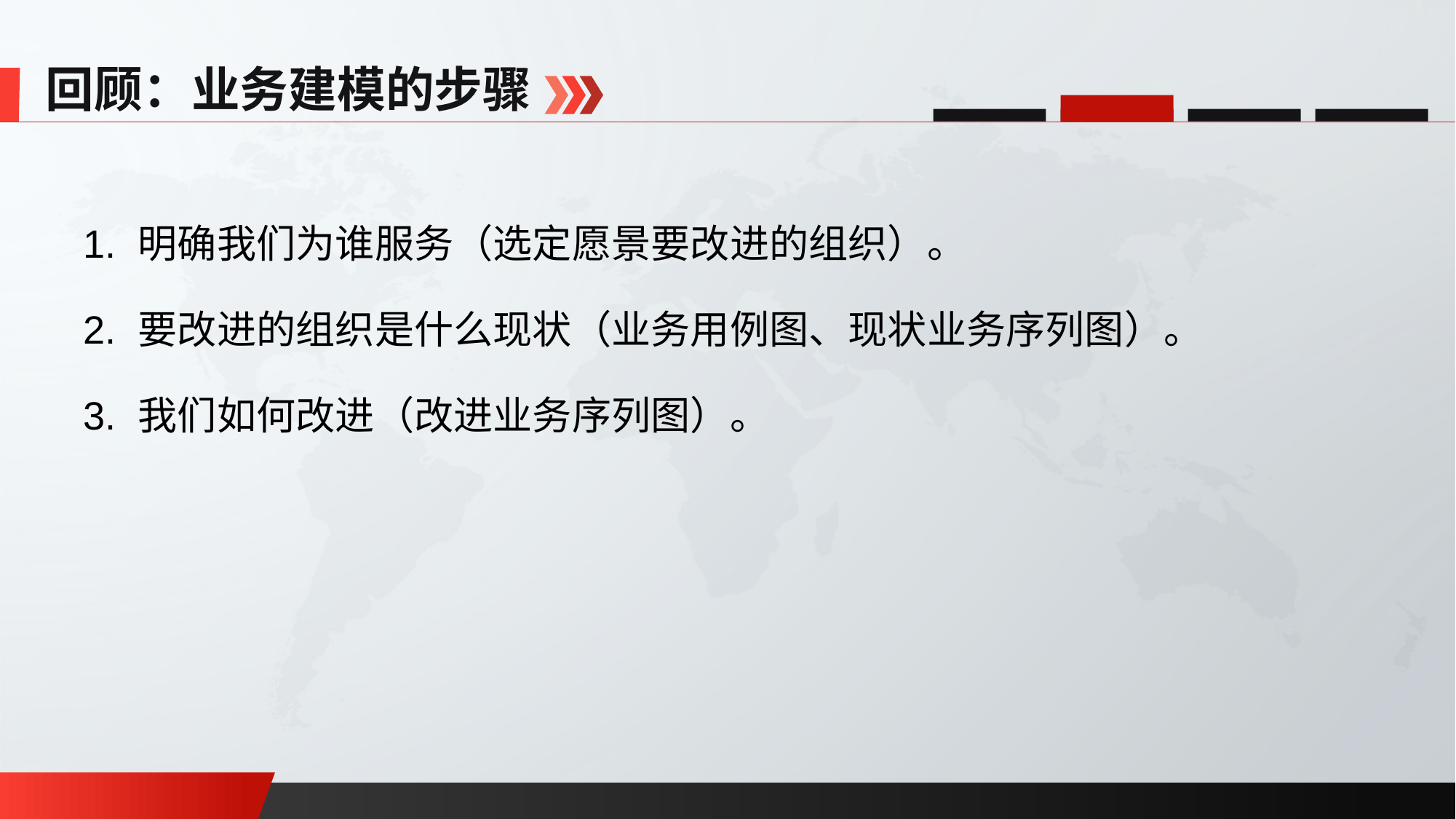

回顾：业务建模的步骤

明确我们为谁服务（选定愿景要改进的组织）。
要改进的组织是什么现状（业务用例图、现状业务序列图）。
我们如何改进（改进业务序列图）。